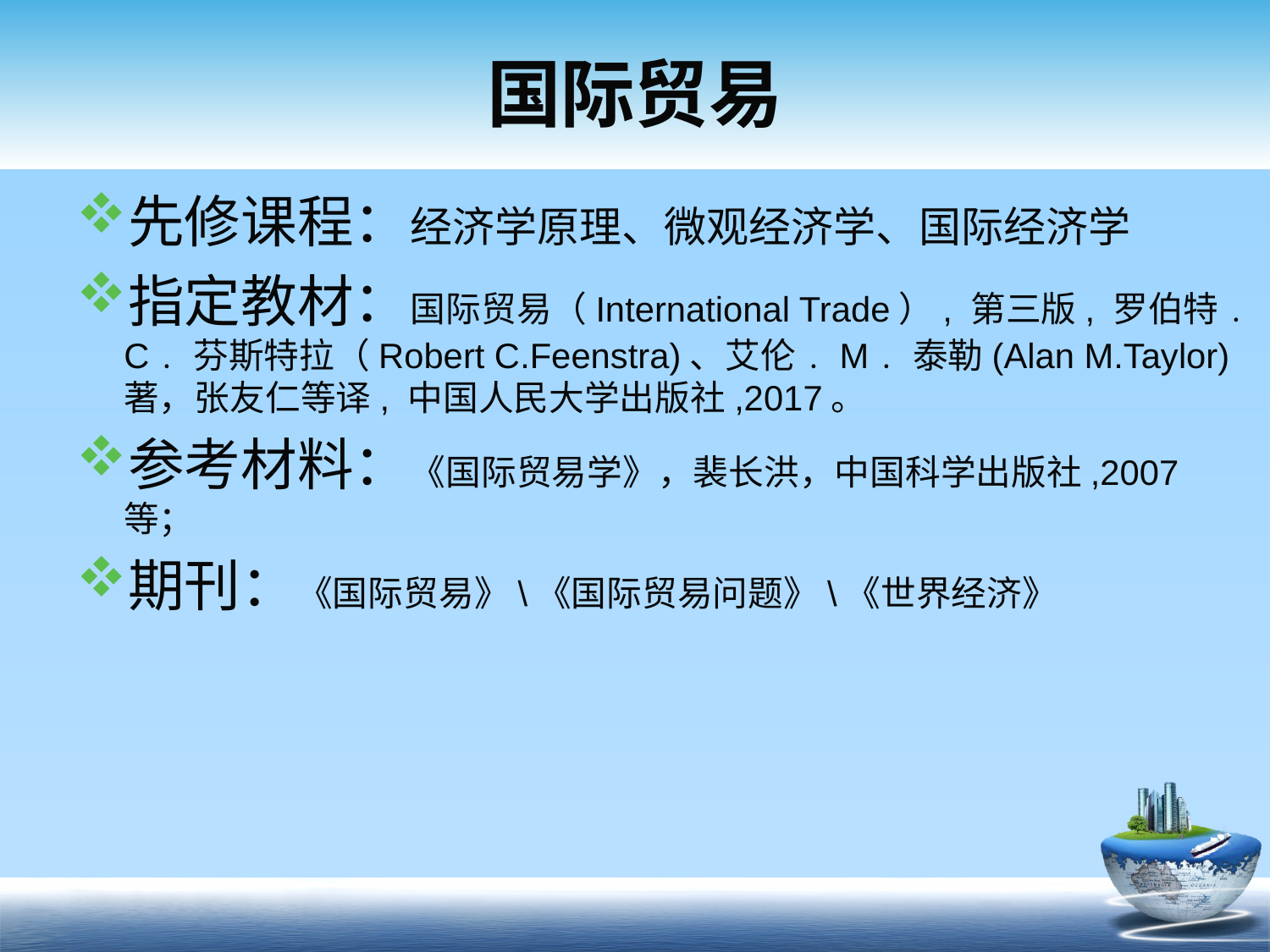

# 国际贸易
先修课程：经济学原理、微观经济学、国际经济学
指定教材：国际贸易（International Trade）, 第三版, 罗伯特﹒C﹒芬斯特拉（Robert C.Feenstra)、艾伦﹒M﹒泰勒(Alan M.Taylor)著，张友仁等译, 中国人民大学出版社,2017。
参考材料：《国际贸易学》，裴长洪，中国科学出版社,2007等；
期刊：《国际贸易》\《国际贸易问题》\《世界经济》